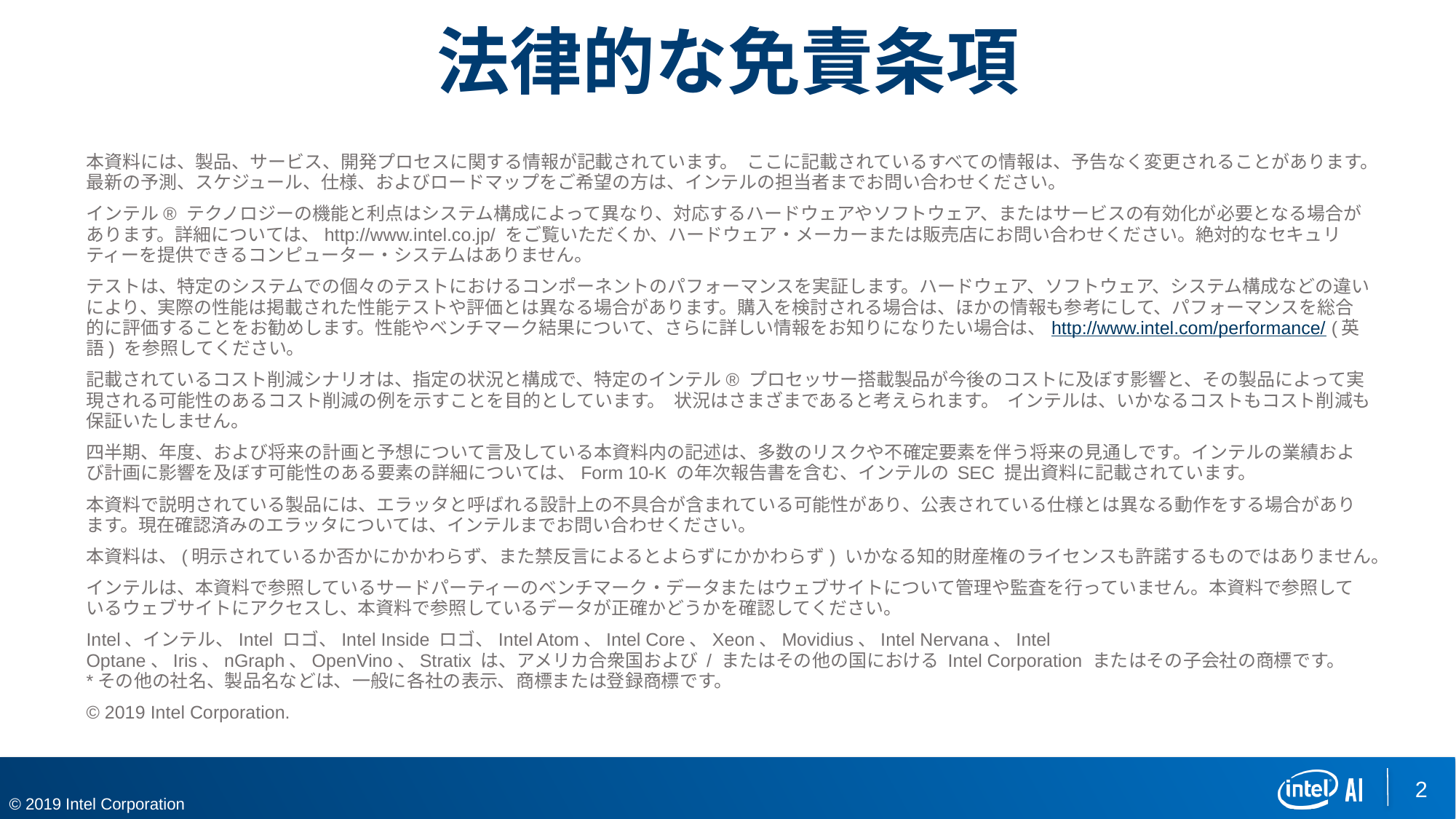

法律的な免責条項
本資料には、製品、サービス、開発プロセスに関する情報が記載されています。  ここに記載されているすべての情報は、予告なく変更されることがあります。最新の予測、スケジュール、仕様、およびロードマップをご希望の方は、インテルの担当者までお問い合わせください。
インテル® テクノロジーの機能と利点はシステム構成によって異なり、対応するハードウェアやソフトウェア、またはサービスの有効化が必要となる場合があります。詳細については、http://www.intel.co.jp/ をご覧いただくか、ハードウェア・メーカーまたは販売店にお問い合わせください。絶対的なセキュリティーを提供できるコンピューター・システムはありません。
テストは、特定のシステムでの個々のテストにおけるコンポーネントのパフォーマンスを実証します。ハードウェア、ソフトウェア、システム構成などの違いにより、実際の性能は掲載された性能テストや評価とは異なる場合があります。購入を検討される場合は、ほかの情報も参考にして、パフォーマンスを総合的に評価することをお勧めします。性能やベンチマーク結果について、さらに詳しい情報をお知りになりたい場合は、http://www.intel.com/performance/ (英語) を参照してください。
記載されているコスト削減シナリオは、指定の状況と構成で、特定のインテル® プロセッサー搭載製品が今後のコストに及ぼす影響と、その製品によって実現される可能性のあるコスト削減の例を示すことを目的としています。  状況はさまざまであると考えられます。  インテルは、いかなるコストもコスト削減も保証いたしません。
四半期、年度、および将来の計画と予想について言及している本資料内の記述は、多数のリスクや不確定要素を伴う将来の見通しです。インテルの業績および計画に影響を及ぼす可能性のある要素の詳細については、Form 10-K の年次報告書を含む、インテルの SEC 提出資料に記載されています。
本資料で説明されている製品には、エラッタと呼ばれる設計上の不具合が含まれている可能性があり、公表されている仕様とは異なる動作をする場合があります。現在確認済みのエラッタについては、インテルまでお問い合わせください。
本資料は、(明示されているか否かにかかわらず、また禁反言によるとよらずにかかわらず) いかなる知的財産権のライセンスも許諾するものではありません。
インテルは、本資料で参照しているサードパーティーのベンチマーク・データまたはウェブサイトについて管理や監査を行っていません。本資料で参照しているウェブサイトにアクセスし、本資料で参照しているデータが正確かどうかを確認してください。
Intel、インテル、Intel ロゴ、Intel Inside ロゴ、Intel Atom、Intel Core、Xeon、Movidius、Intel Nervana、Intel Optane、Iris、nGraph、OpenVino、Stratix は、アメリカ合衆国および / またはその他の国における Intel Corporation またはその子会社の商標です。
*その他の社名、製品名などは、一般に各社の表示、商標または登録商標です。
© 2019 Intel Corporation.